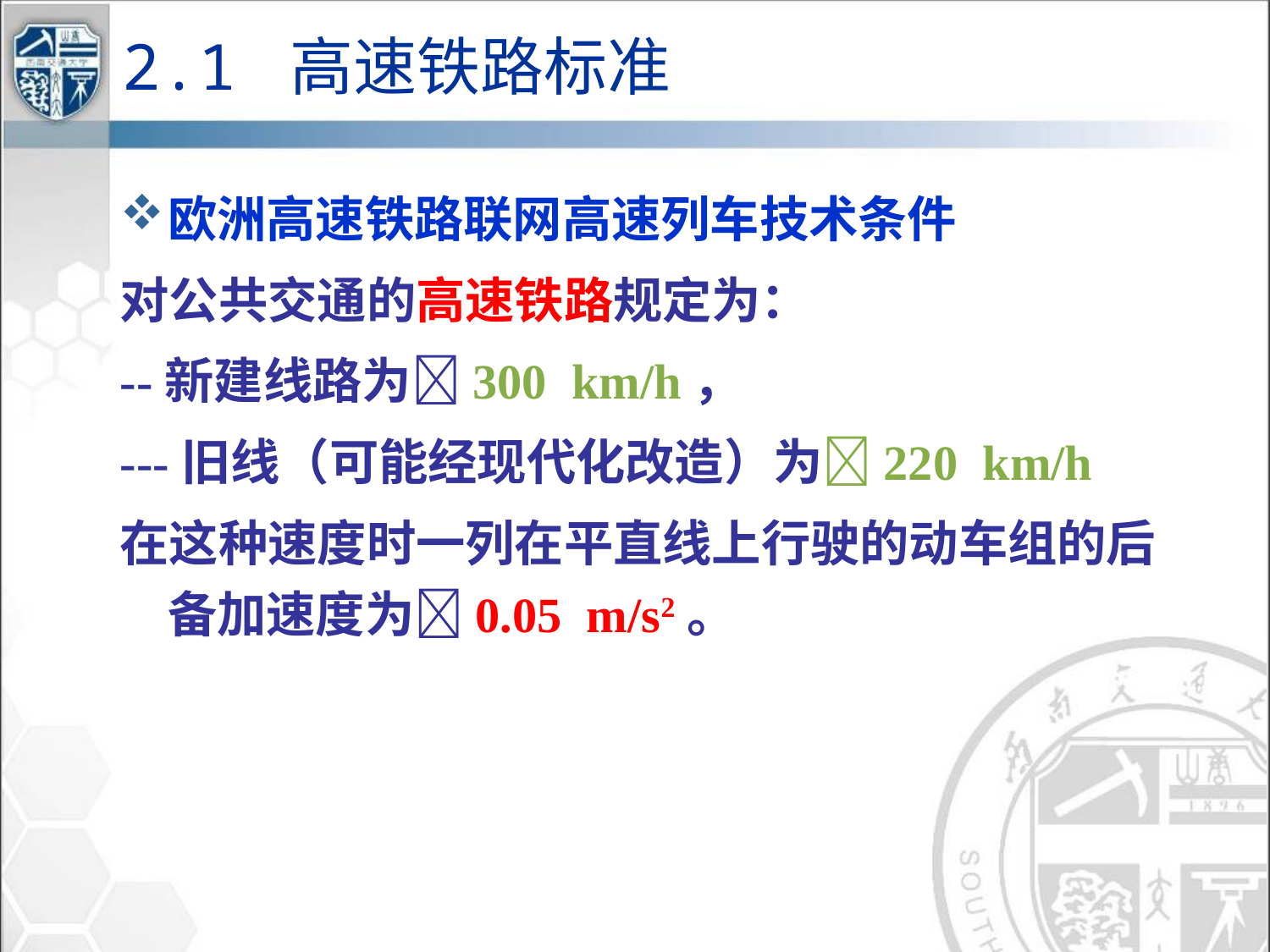

2.1 高速铁路标准
欧洲高速铁路联网高速列车技术条件
对公共交通的高速铁路规定为：
--新建线路为 300 km/h，
---旧线（可能经现代化改造）为 220 km/h
在这种速度时一列在平直线上行驶的动车组的后备加速度为 0.05 m/s2。